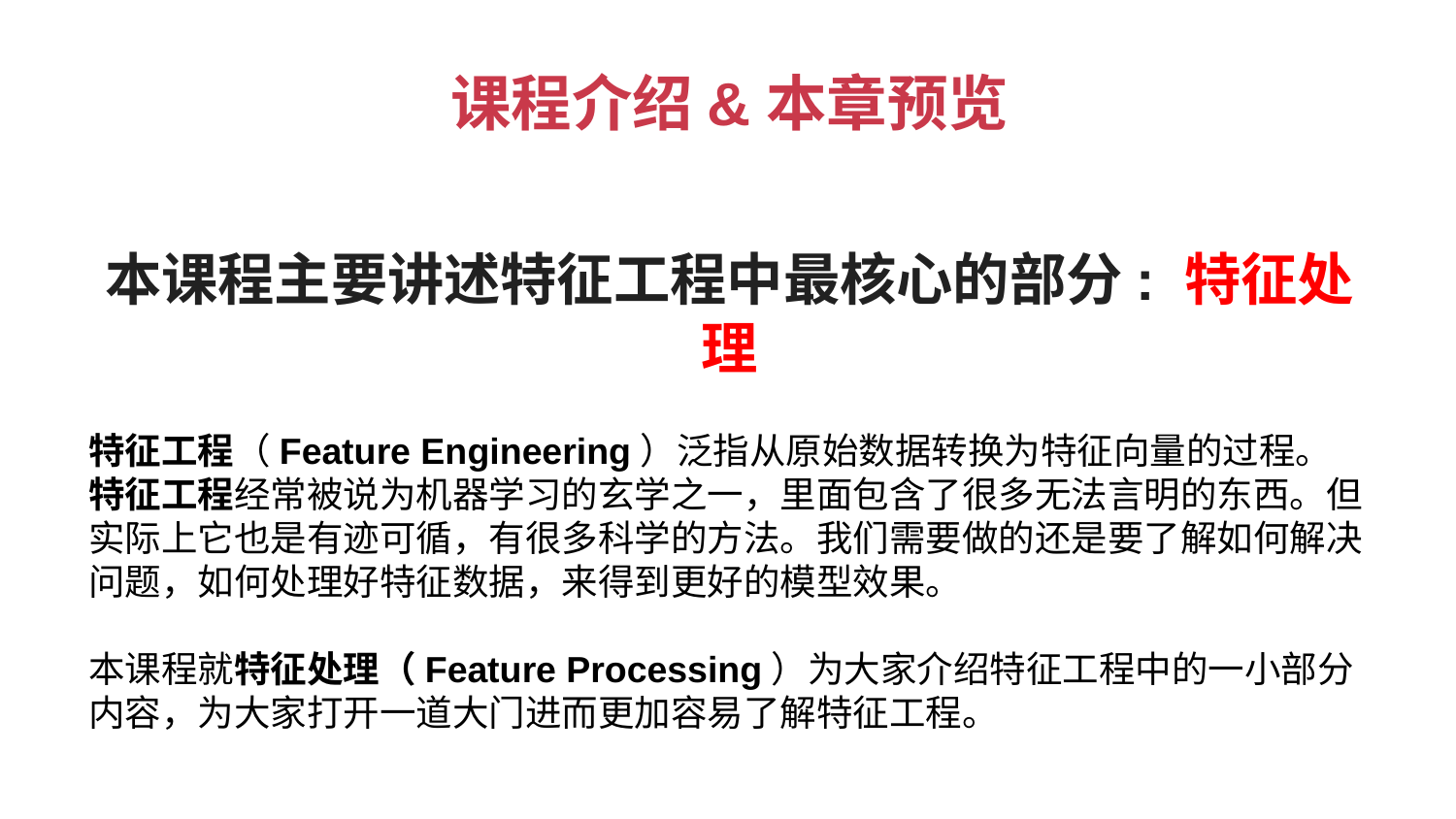

课程介绍&本章预览
本课程主要讲述特征工程中最核心的部分: 特征处理
特征工程（Feature Engineering）泛指从原始数据转换为特征向量的过程。
特征工程经常被说为机器学习的玄学之一，里面包含了很多无法言明的东西。但实际上它也是有迹可循，有很多科学的方法。我们需要做的还是要了解如何解决问题，如何处理好特征数据，来得到更好的模型效果。

本课程就特征处理（Feature Processing）为大家介绍特征工程中的一小部分内容，为大家打开一道大门进而更加容易了解特征工程。